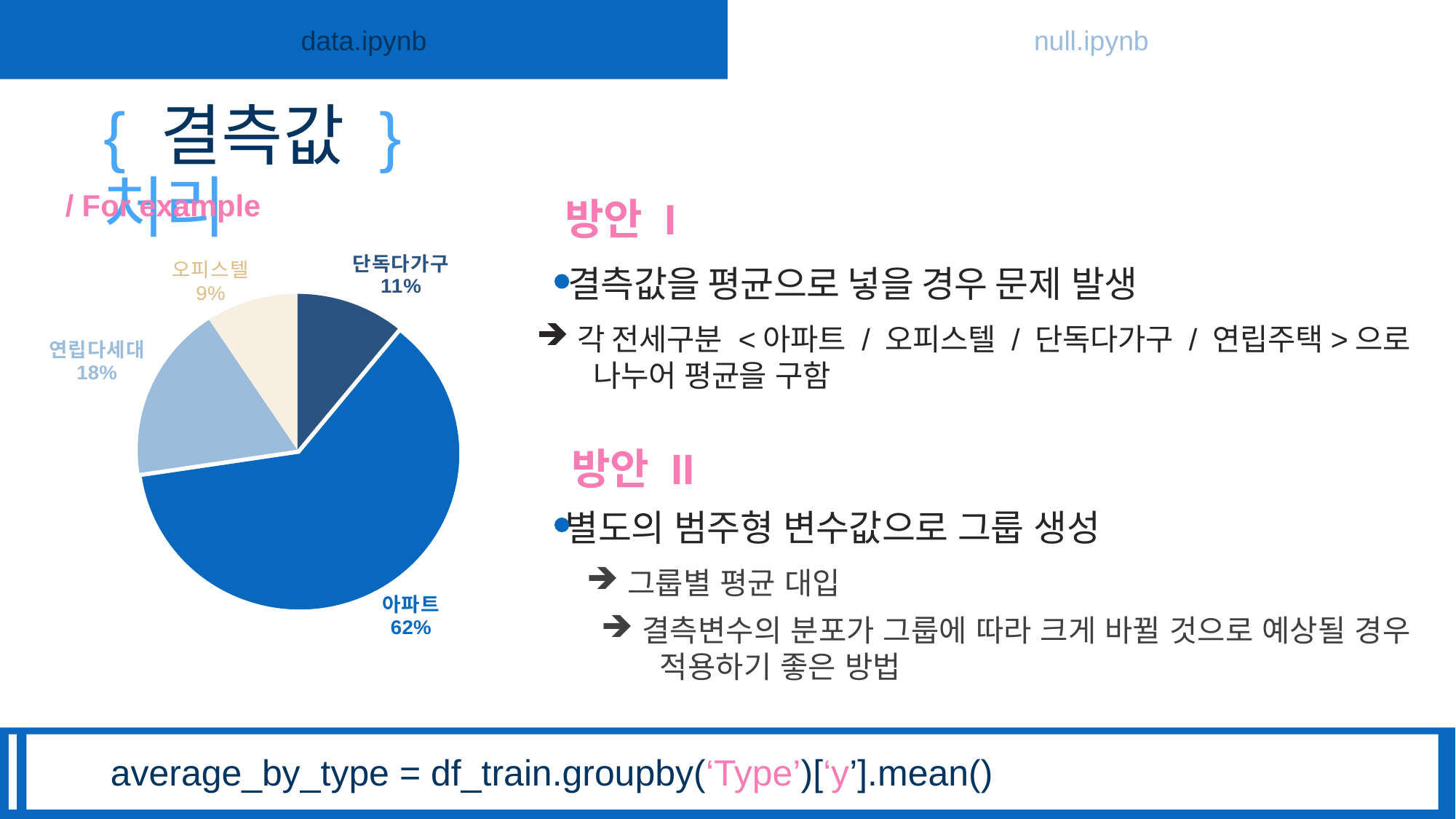

data.ipynb
null.ipynb
{ 결측값 }처리
/ For example
방안 I

### Chart

| Category | 전세구분 |
|---|---|
| 단독다가구 | 9472.0 |
| 아파트 | 53963.0 |
| 연립다세대 | 15781.0 |
| 오피스텔 | 8145.0 |
결측값을 평균으로 넣을 경우 문제 발생

각 전세구분 <아파트 / 오피스텔 / 단독다가구 / 연립주택>으로
      나누어 평균을 구함
방안 II
별도의 범주형 변수값으로 그룹 생성

그룹별 평균 대입
결측변수의 분포가 그룹에 따라 크게 바뀔 것으로 예상될 경우
      적용하기 좋은 방법

average_by_type = df_train.groupby(‘Type’)[‘y’].mean()